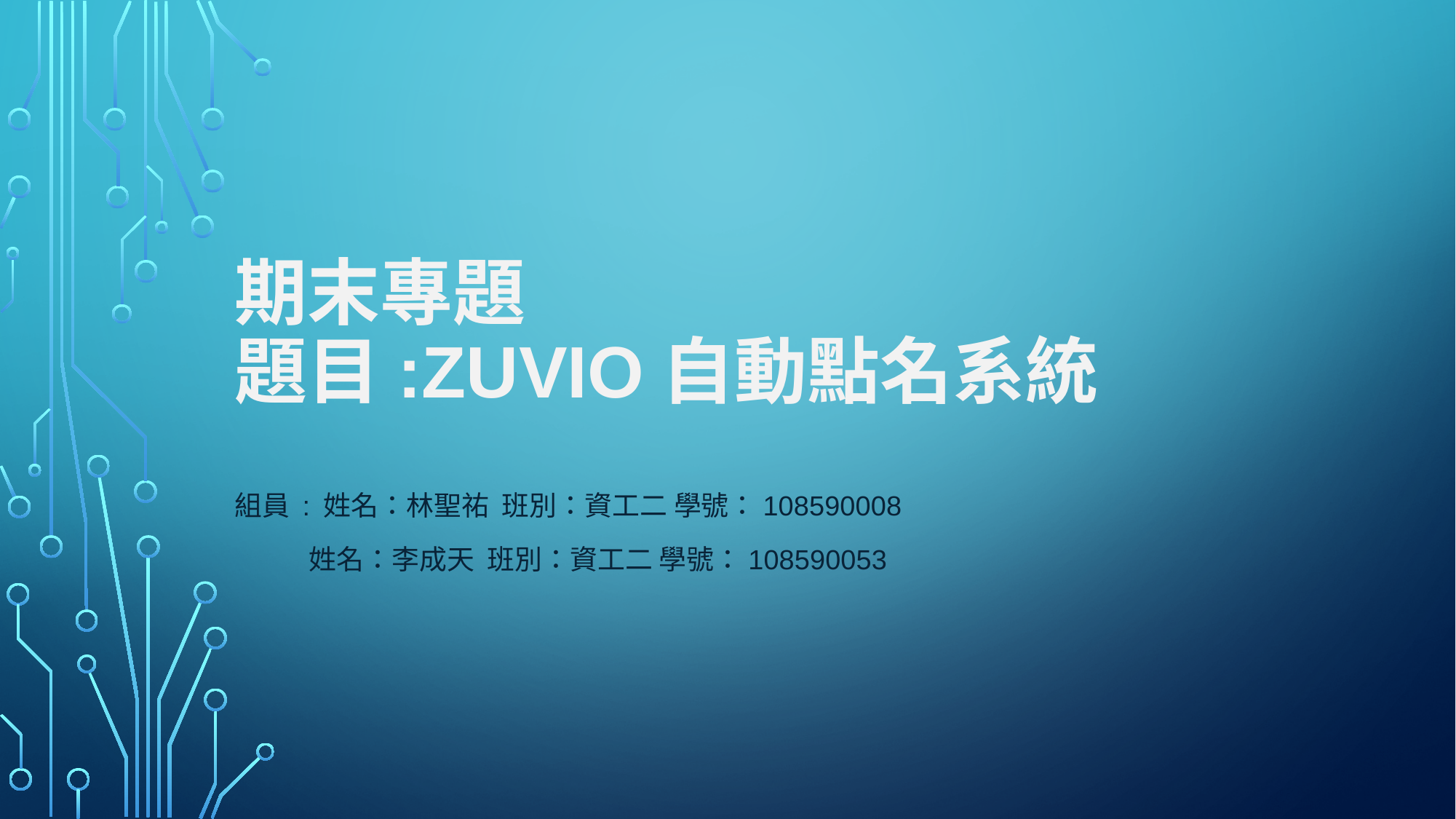

# 期末專題 題目:ZUVIO自動點名系統
組員 : 姓名：林聖祐  班別：資工二 學號：108590008
           姓名：李成天  班別：資工二 學號：108590053